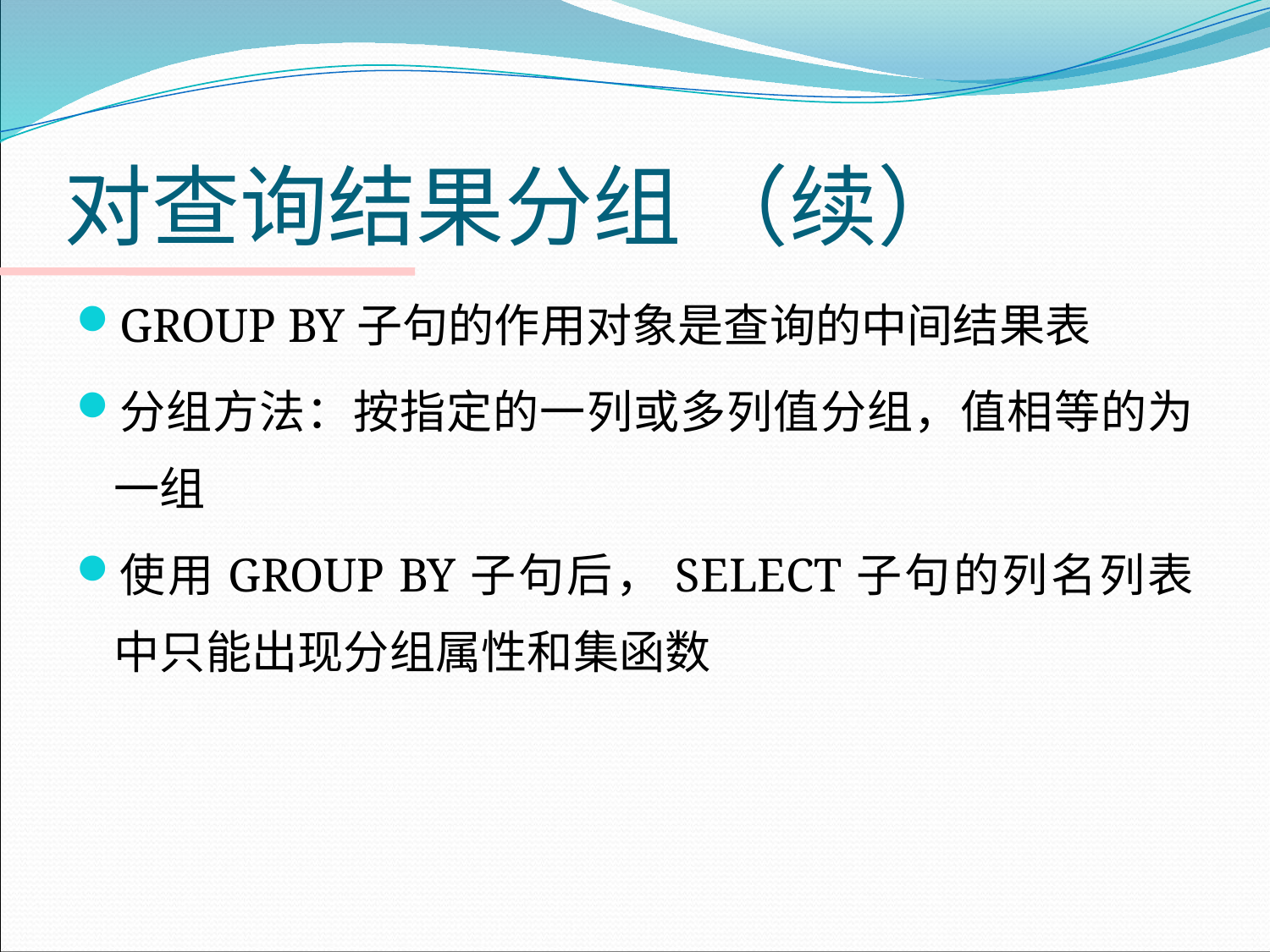

# 对查询结果分组 （续）
GROUP BY子句的作用对象是查询的中间结果表
分组方法：按指定的一列或多列值分组，值相等的为一组
使用GROUP BY子句后，SELECT子句的列名列表中只能出现分组属性和集函数

283